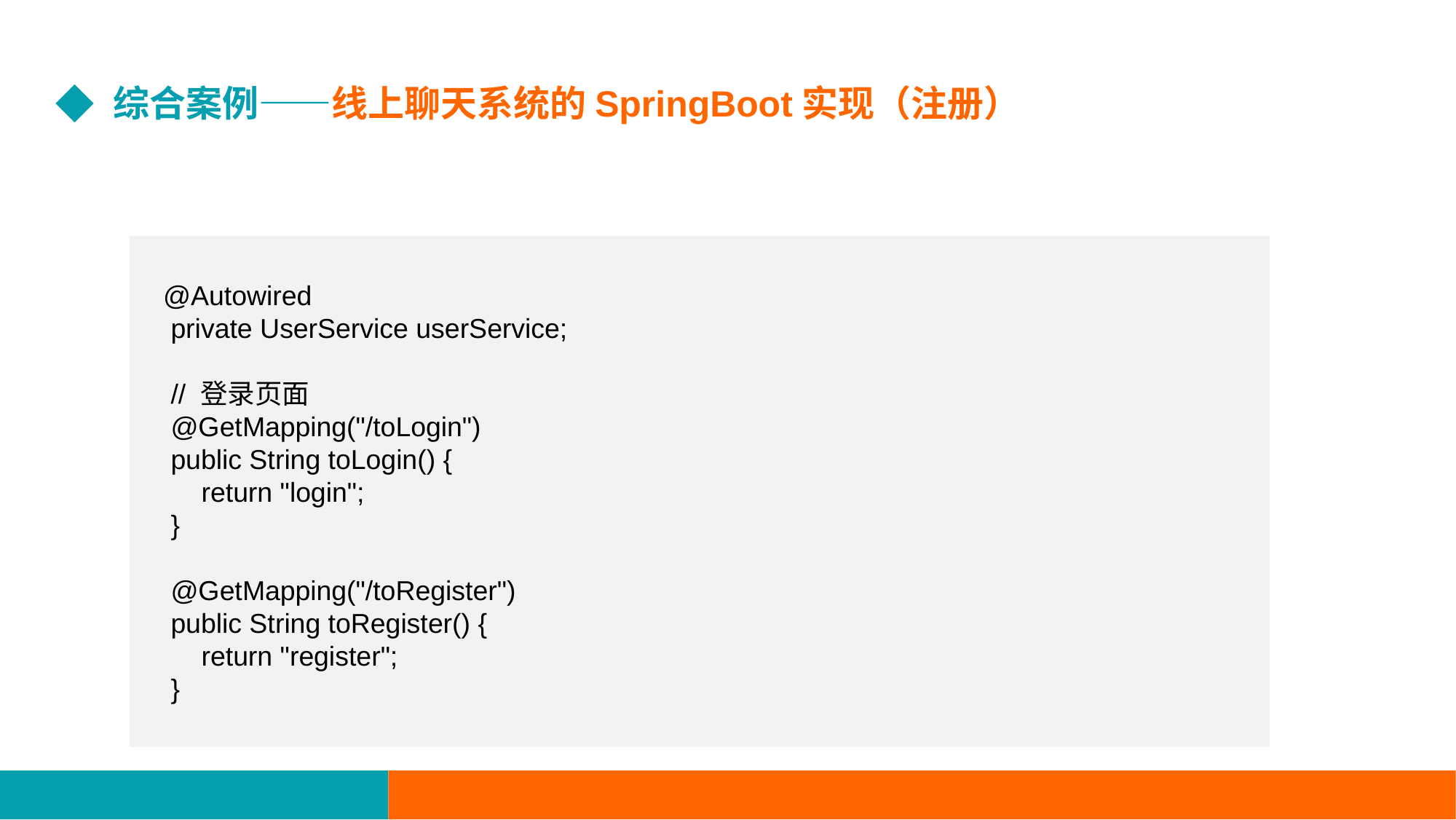

综合案例——线上聊天系统的SpringBoot实现（注册）
   @Autowired
    private UserService userService;

    // 登录页面
    @GetMapping("/toLogin")
    public String toLogin() {
        return "login";
    }

    @GetMapping("/toRegister")
    public String toRegister() {
        return "register";
    }